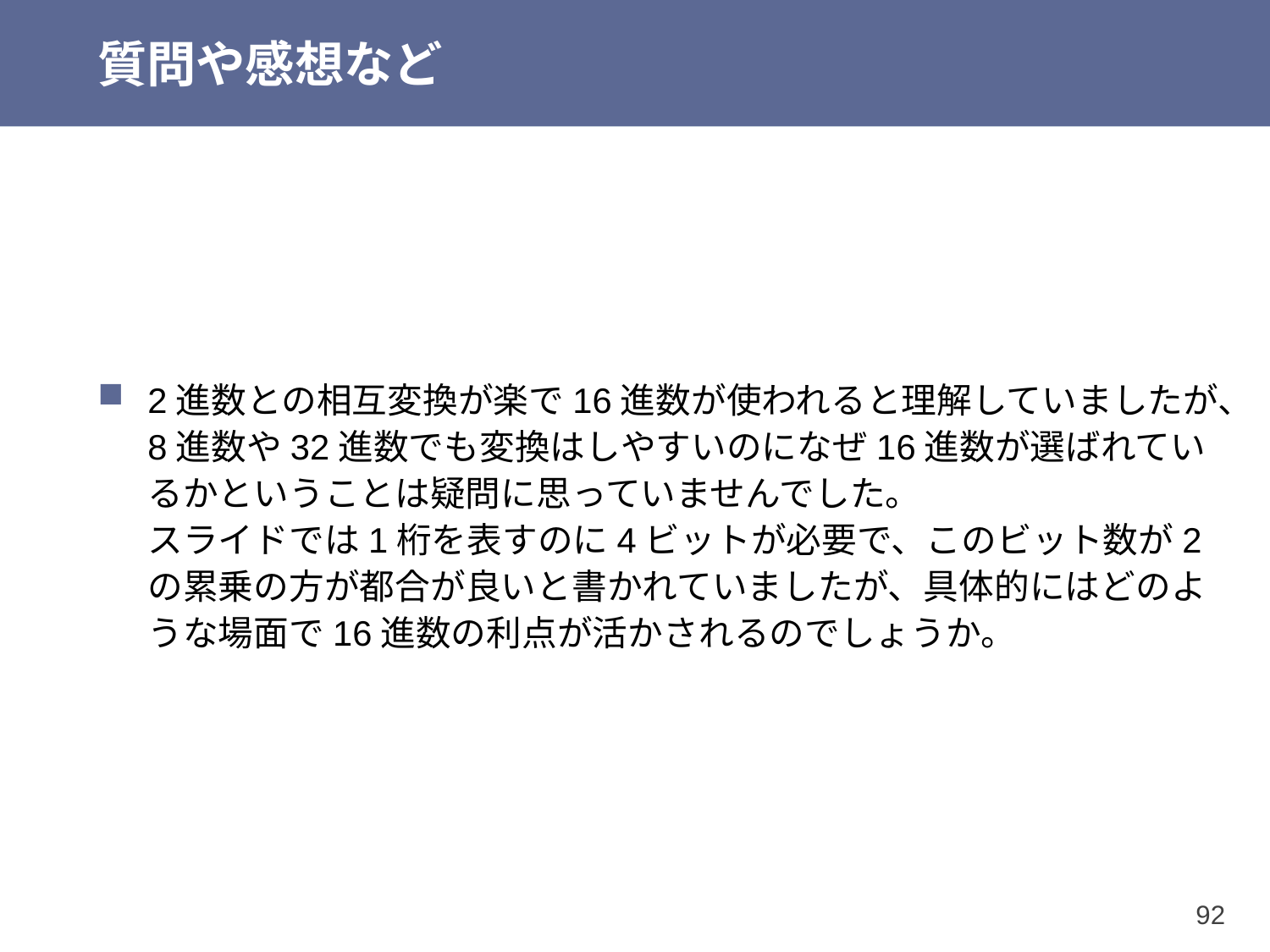

# 質問や感想など
2進数との相互変換が楽で16進数が使われると理解していましたが、8進数や32進数でも変換はしやすいのになぜ16進数が選ばれているかということは疑問に思っていませんでした。
スライドでは1桁を表すのに4ビットが必要で、このビット数が2の累乗の方が都合が良いと書かれていましたが、具体的にはどのような場面で16進数の利点が活かされるのでしょうか。